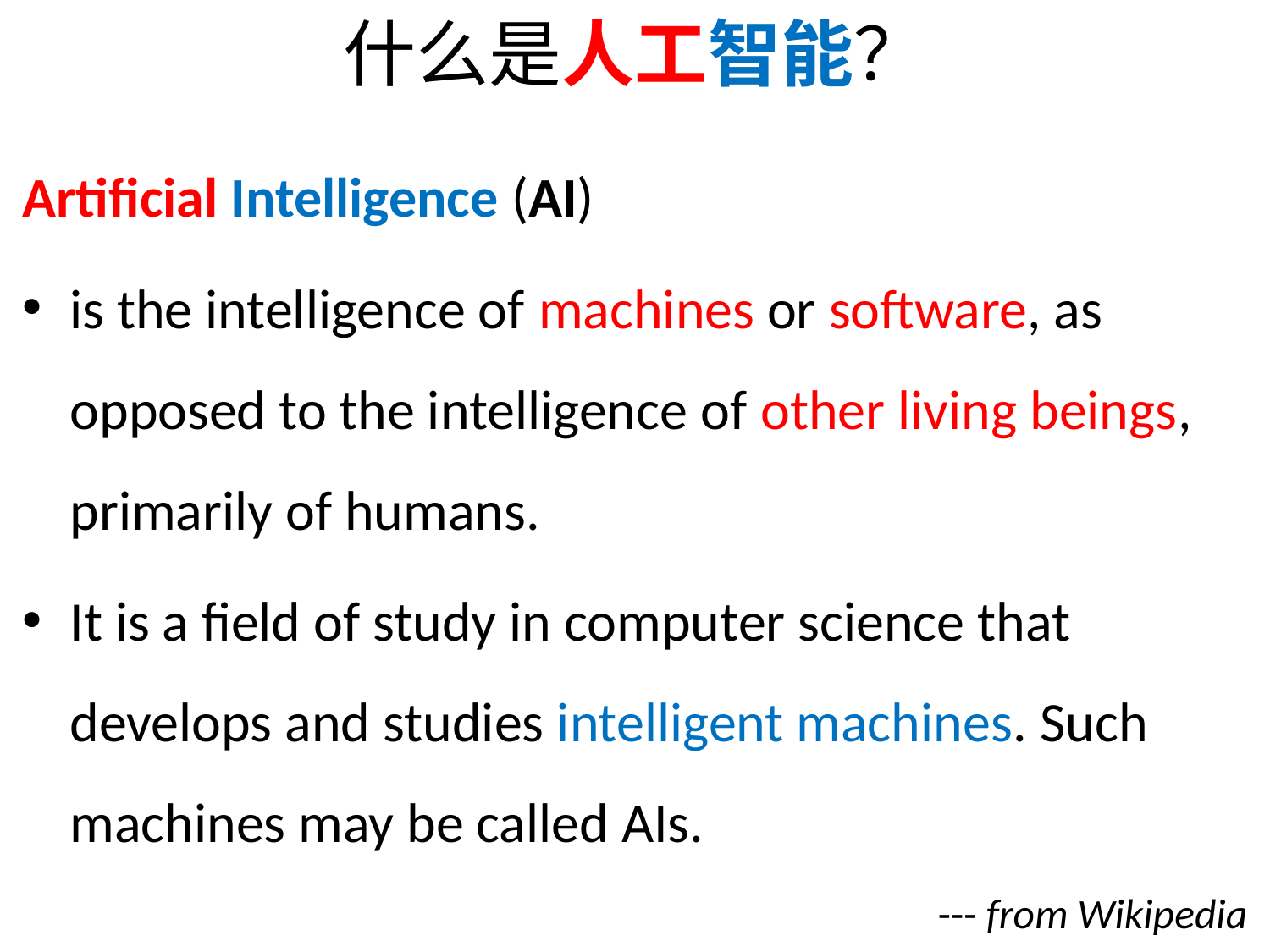

# 什么是人工智能？
Artificial Intelligence (AI)
is the intelligence of machines or software, as opposed to the intelligence of other living beings, primarily of humans.
It is a field of study in computer science that develops and studies intelligent machines. Such machines may be called AIs.
--- from Wikipedia